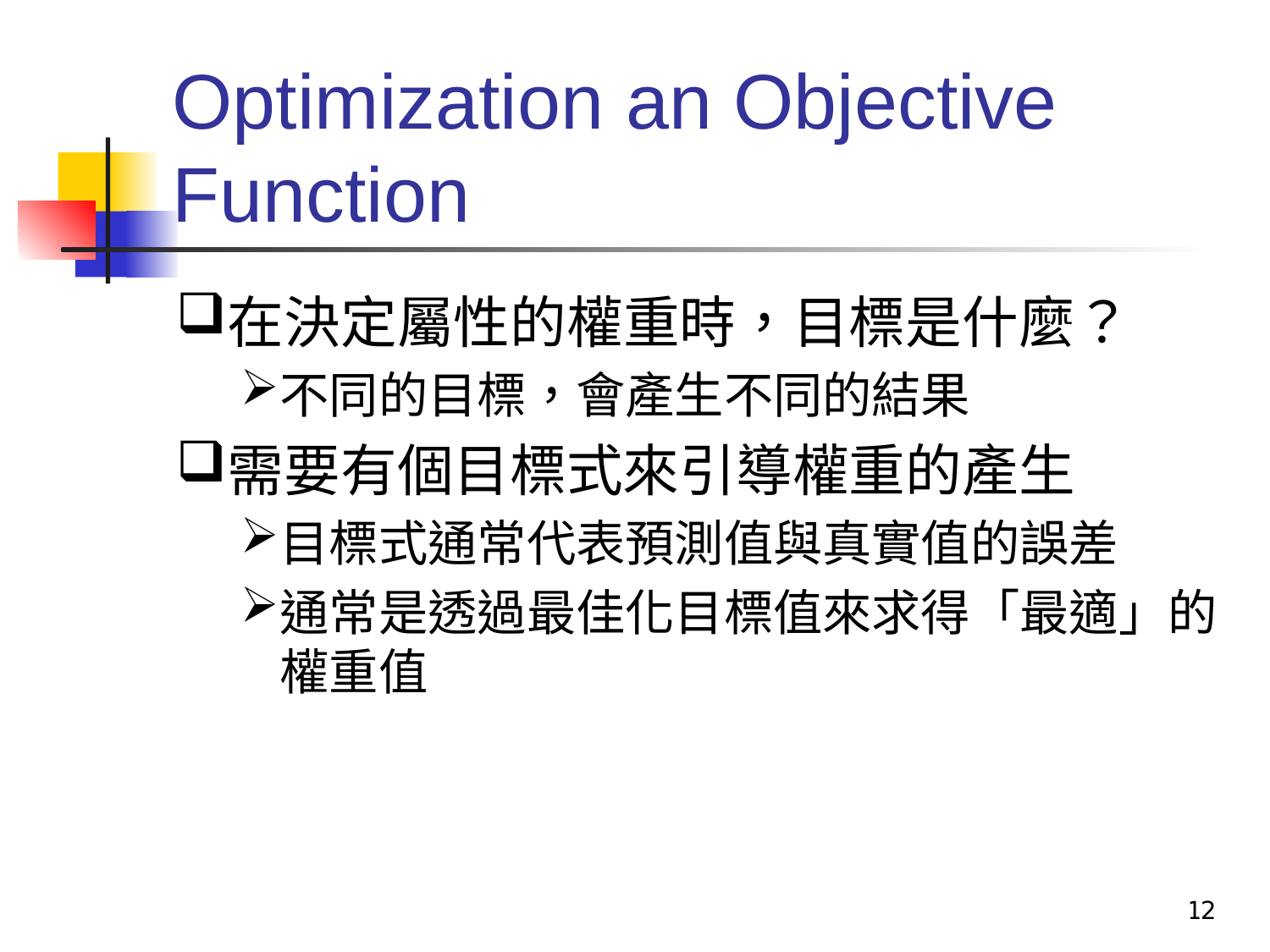

# Optimization an Objective Function
在決定屬性的權重時，目標是什麼？
不同的目標，會產生不同的結果
需要有個目標式來引導權重的產生
目標式通常代表預測值與真實值的誤差
通常是透過最佳化目標值來求得「最適」的權重值
12